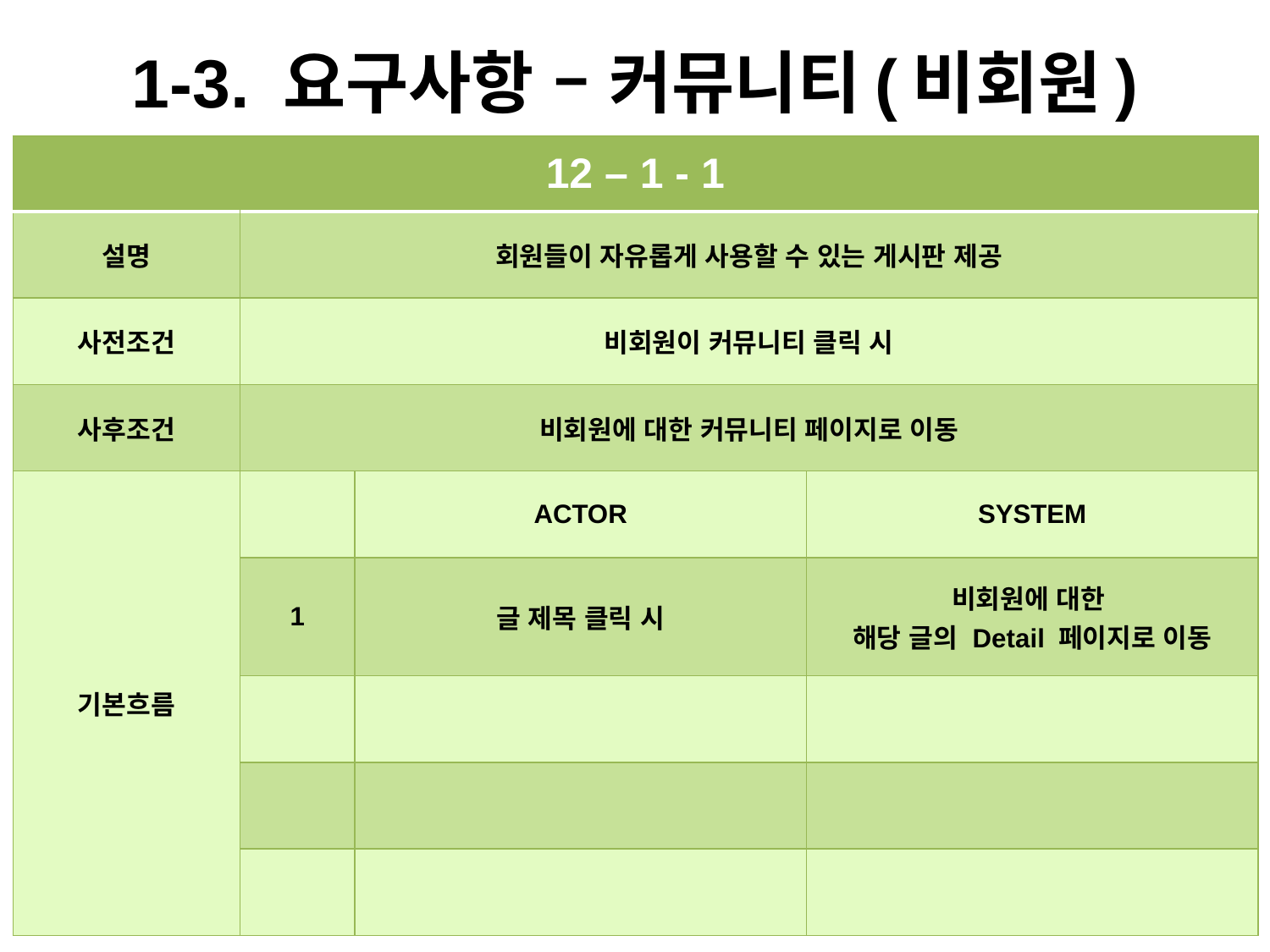

# 1-3. 요구사항 – 커뮤니티(비회원)
| 12 – 1 - 1 |  |  |  |
| --- | --- | --- | --- |
| 설명 | 회원들이 자유롭게 사용할 수 있는 게시판 제공 |  |  |
| 사전조건 | 비회원이 커뮤니티 클릭 시 |  |  |
| 사후조건 | 비회원에 대한 커뮤니티 페이지로 이동 |  |  |
| 기본흐름 |  | ACTOR | SYSTEM |
|  | 1 | 글 제목 클릭 시 | 비회원에 대한 해당 글의 Detail 페이지로 이동 |
|  |  |  |  |
|  |  |  |  |
|  |  |  |  |